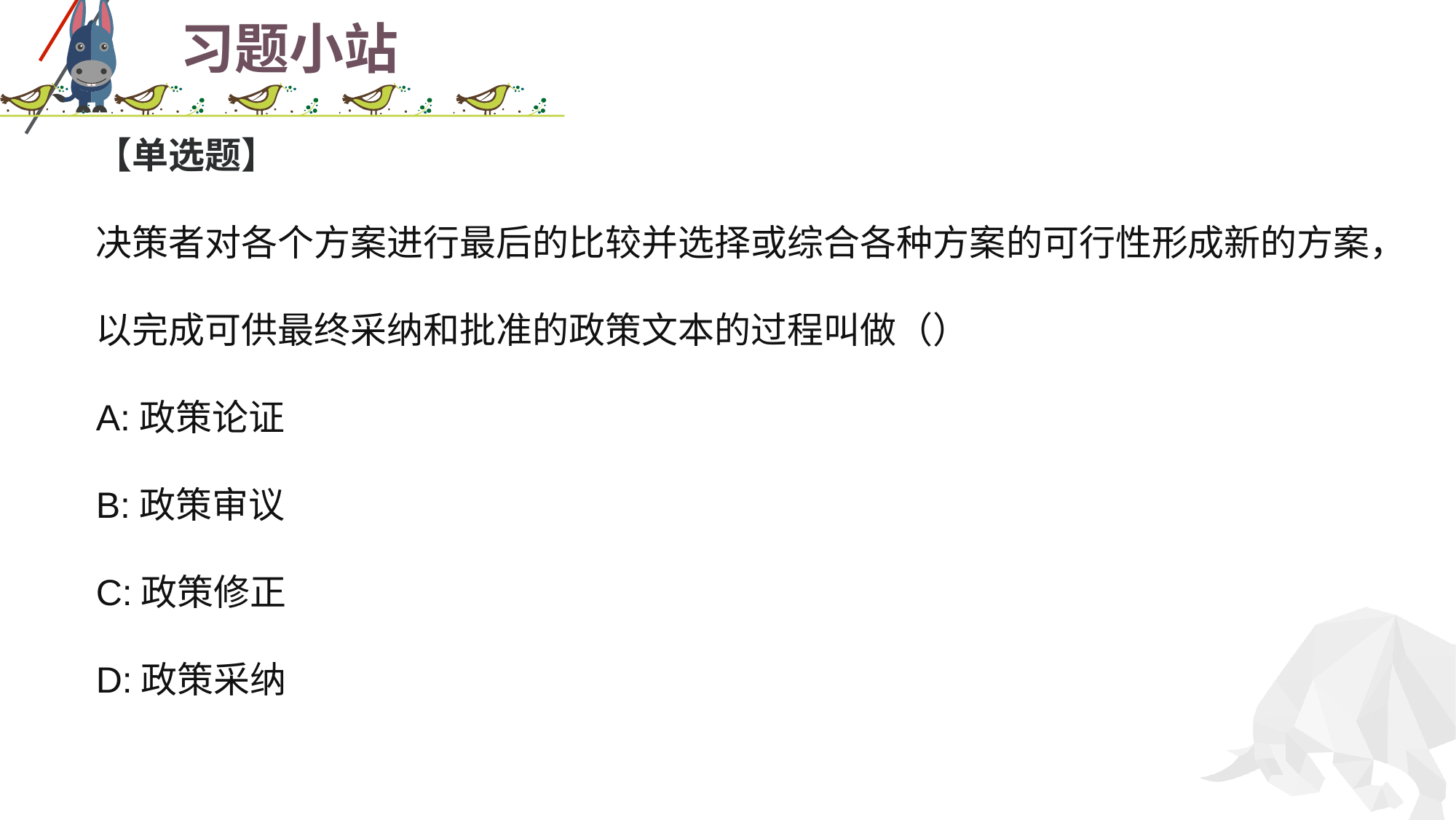

# 习题小站

【单选题】
决策者对各个方案进行最后的比较并选择或综合各种方案的可行性形成新的方案，以完成可供最终采纳和批准的政策文本的过程叫做（）
A:政策论证
B:政策审议
C:政策修正
D:政策采纳